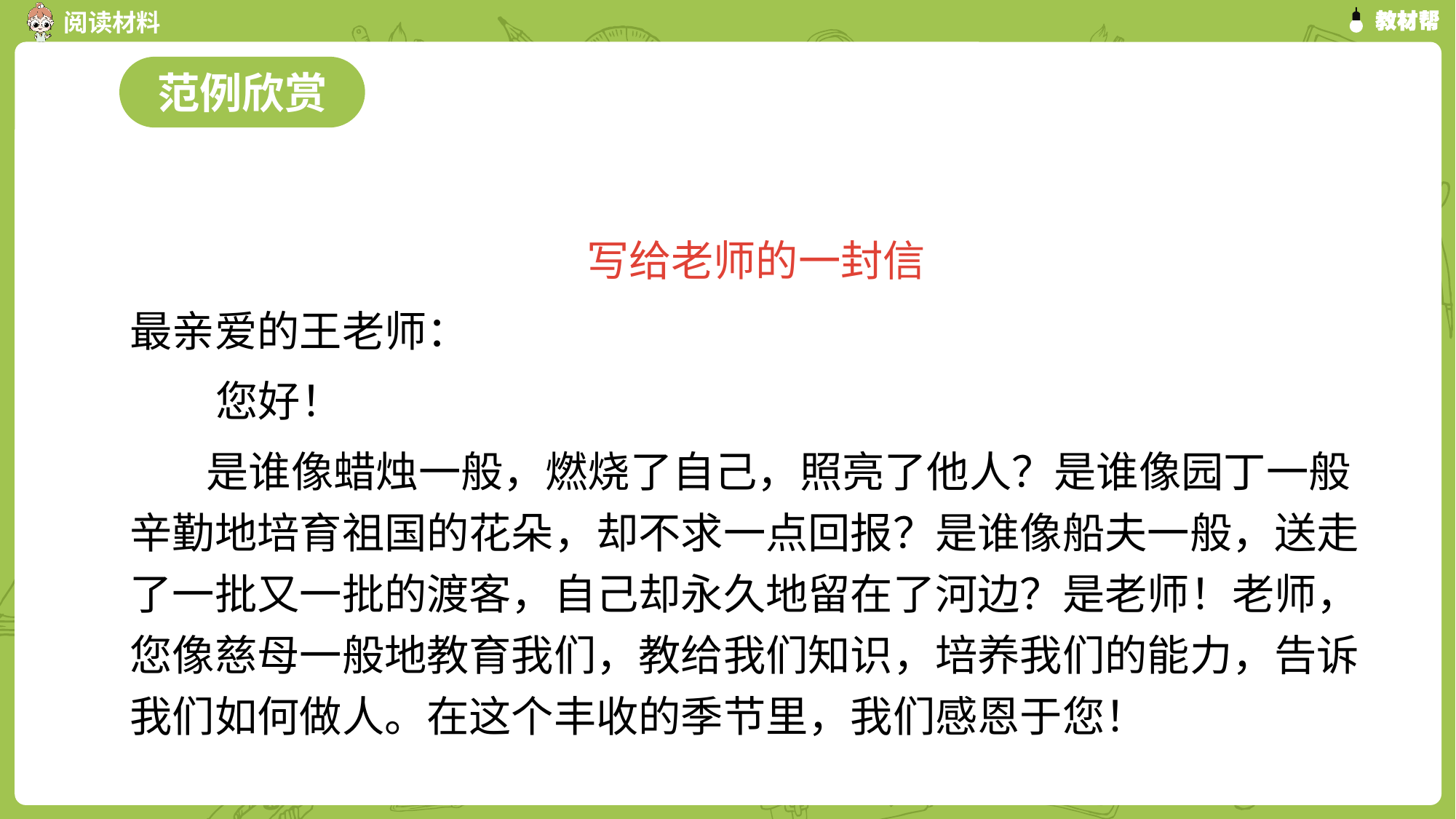

范例欣赏
写给老师的一封信
最亲爱的王老师：
        您好！
       是谁像蜡烛一般，燃烧了自己，照亮了他人？是谁像园丁一般辛勤地培育祖国的花朵，却不求一点回报？是谁像船夫一般，送走了一批又一批的渡客，自己却永久地留在了河边？是老师！老师，您像慈母一般地教育我们，教给我们知识，培养我们的能力，告诉我们如何做人。在这个丰收的季节里，我们感恩于您！